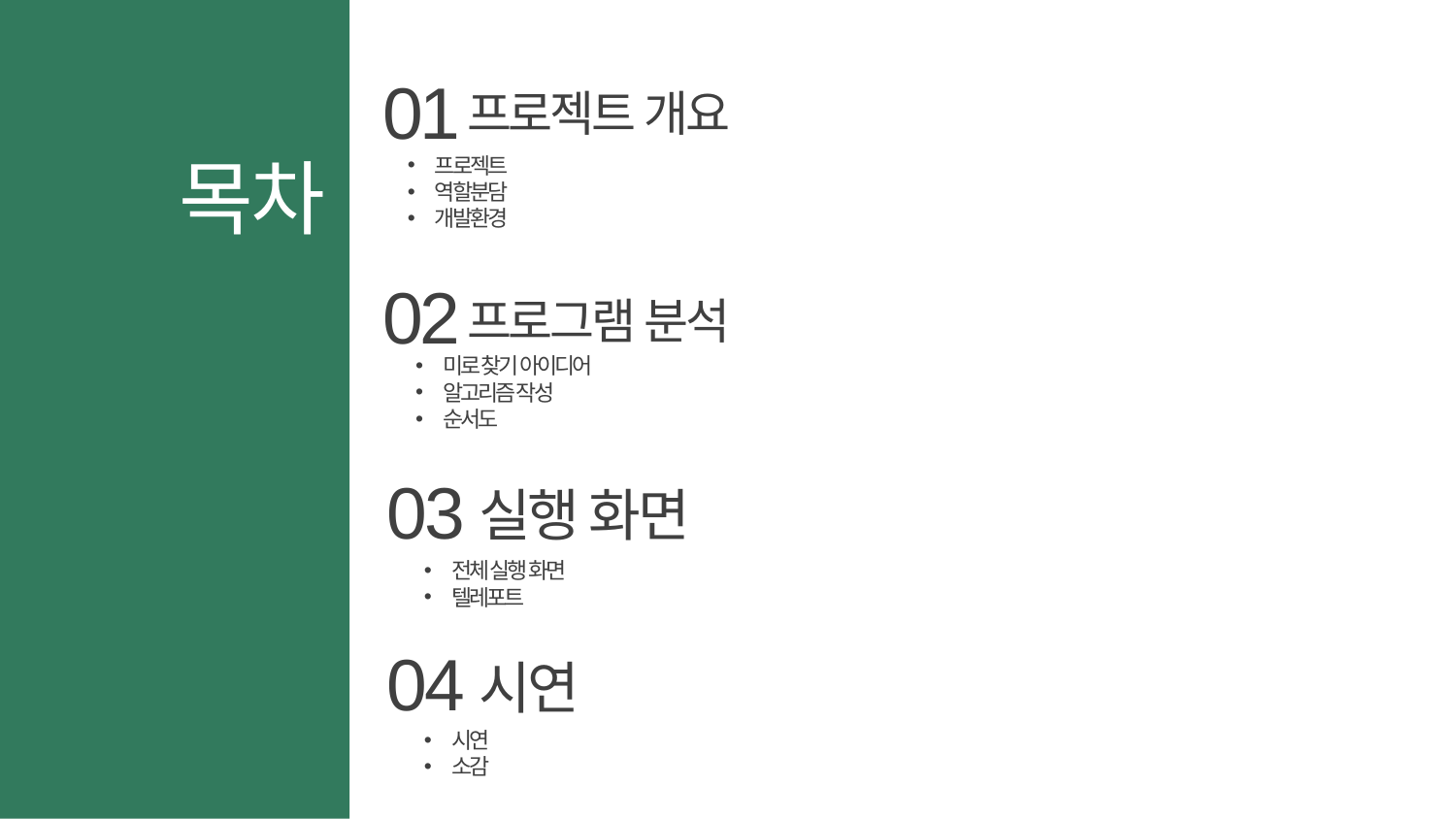

01
프로젝트 개요
목차
프로젝트
역할분담
개발환경
02
프로그램 분석
미로 찾기 아이디어
알고리즘 작성
순서도

03
실행 화면
전체 실행 화면
텔레포트
04
시연
시연
소감